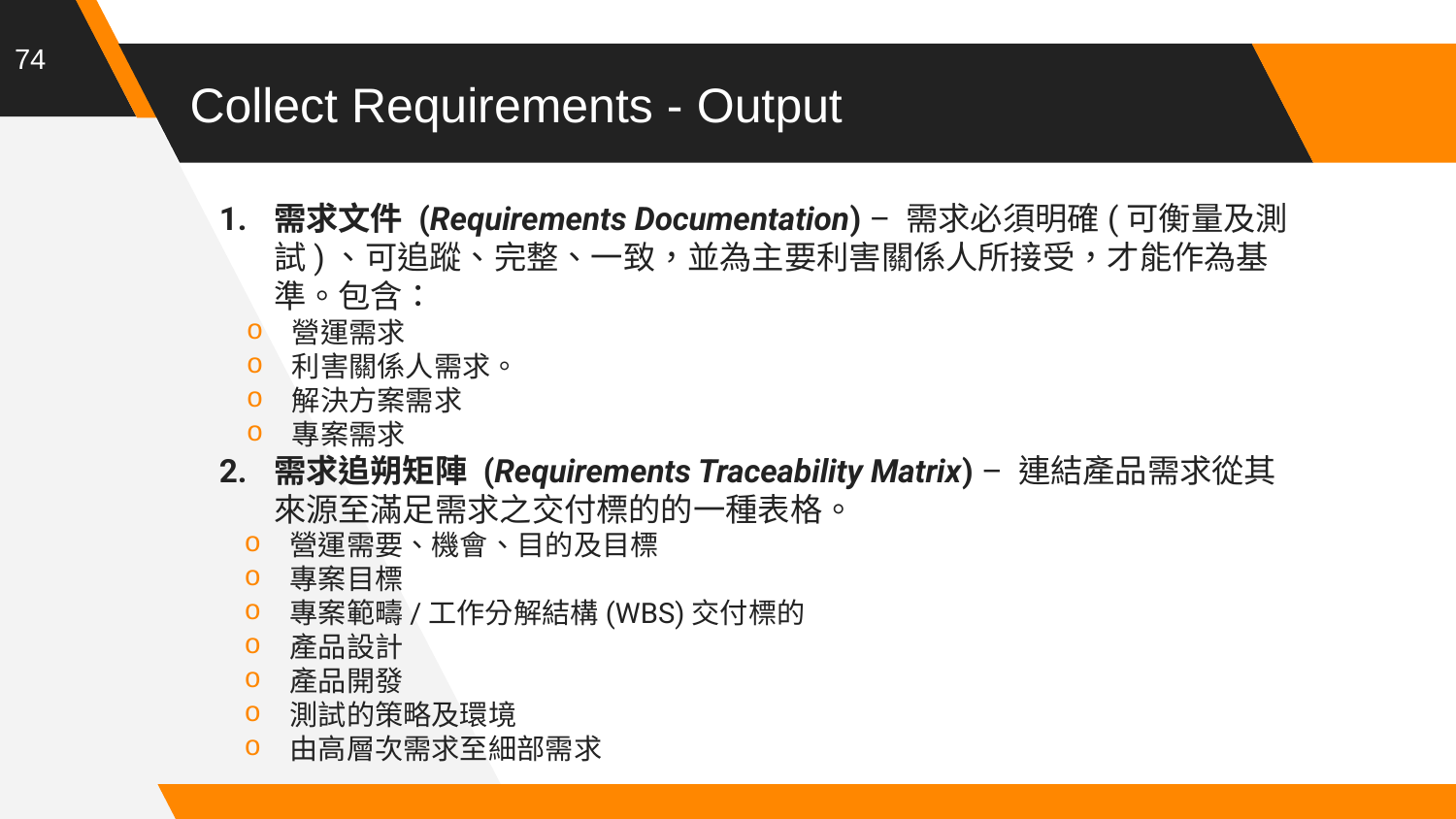

74
# Collect Requirements - Output
需求文件 (Requirements Documentation) – 需求必須明確(可衡量及測試)、可追蹤、完整、一致，並為主要利害關係人所接受，才能作為基準。包含：
營運需求
利害關係人需求。
解決方案需求
專案需求
需求追朔矩陣 (Requirements Traceability Matrix) – 連結產品需求從其來源至滿足需求之交付標的的一種表格。
營運需要、機會、目的及目標
專案目標
專案範疇/工作分解結構(WBS)交付標的
產品設計
產品開發
測試的策略及環境
由高層次需求至細部需求